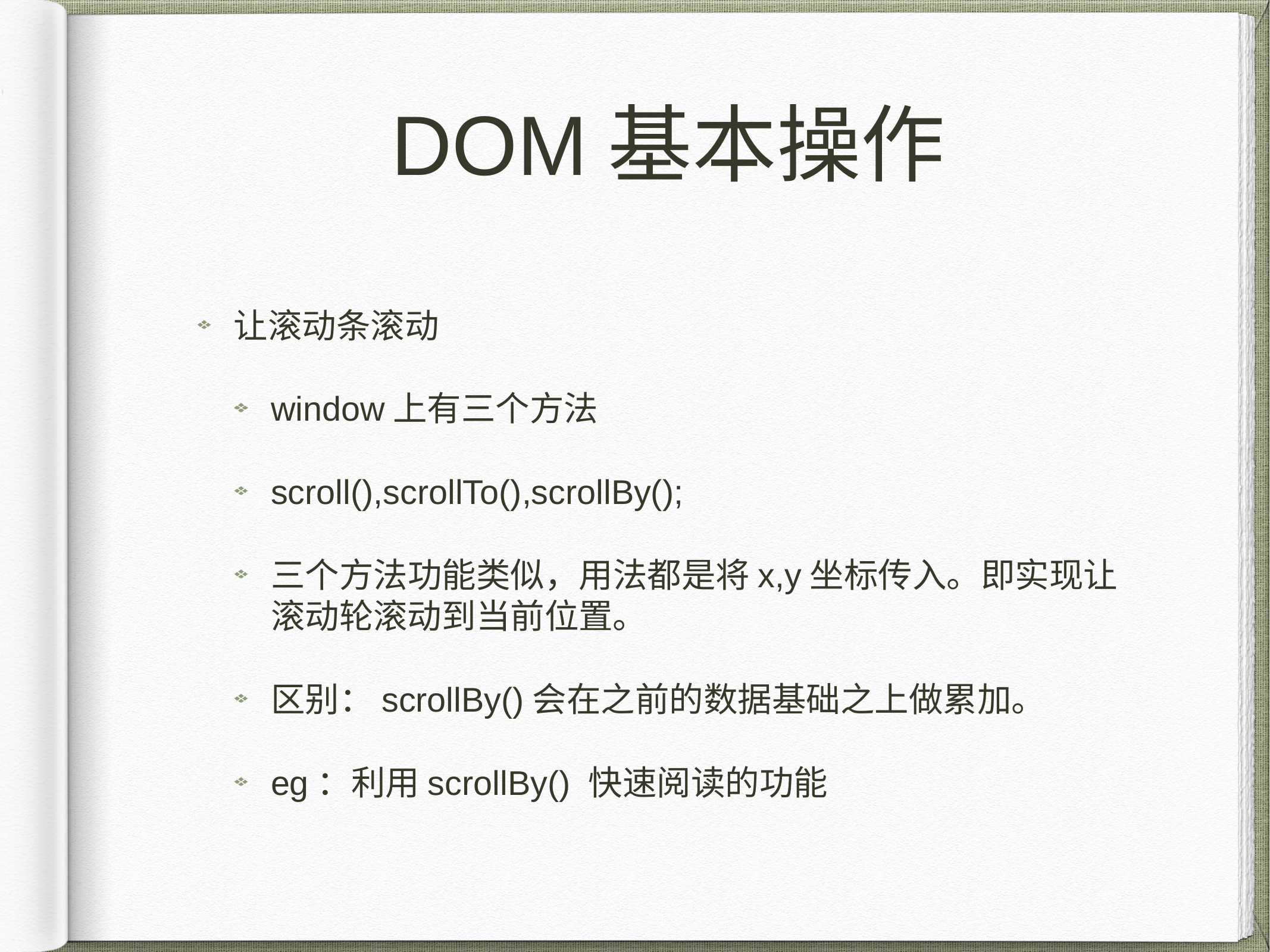

# DOM基本操作
让滚动条滚动
window上有三个方法
scroll(),scrollTo(),scrollBy();
三个方法功能类似，用法都是将x,y坐标传入。即实现让滚动轮滚动到当前位置。
区别：scrollBy()会在之前的数据基础之上做累加。
eg：利用scrollBy() 快速阅读的功能